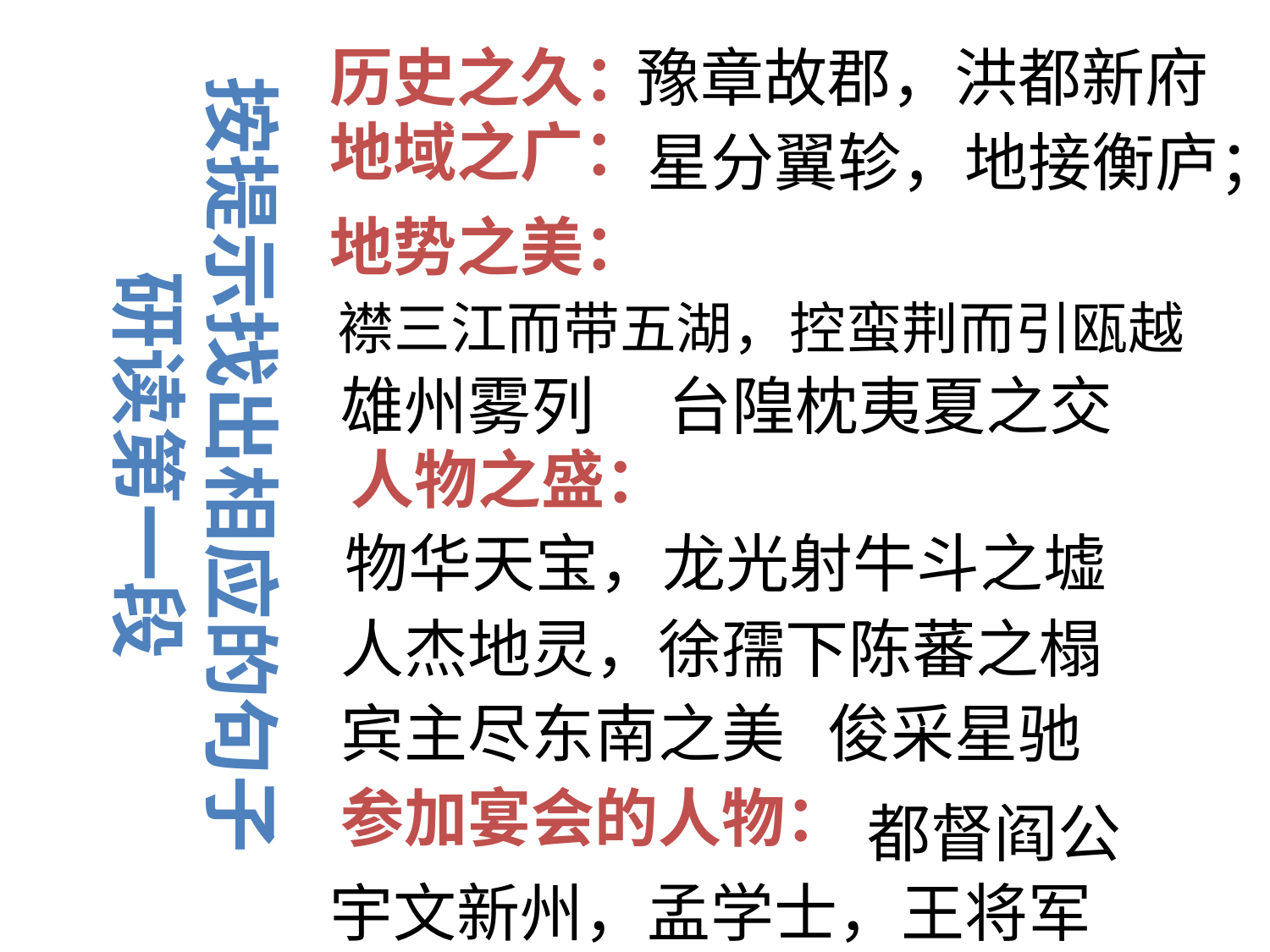

按提示找出相应的句子 研读第一段
历史之久：

豫章故郡，洪都新府
地域之广：
星分翼轸，地接衡庐；
地势之美：
襟三江而带五湖，控蛮荆而引瓯越
雄州雾列
台隍枕夷夏之交
人物之盛：
物华天宝，龙光射牛斗之墟
人杰地灵，徐孺下陈蕃之榻
宾主尽东南之美
俊采星驰
参加宴会的人物：
都督阎公
宇文新州，孟学士，王将军